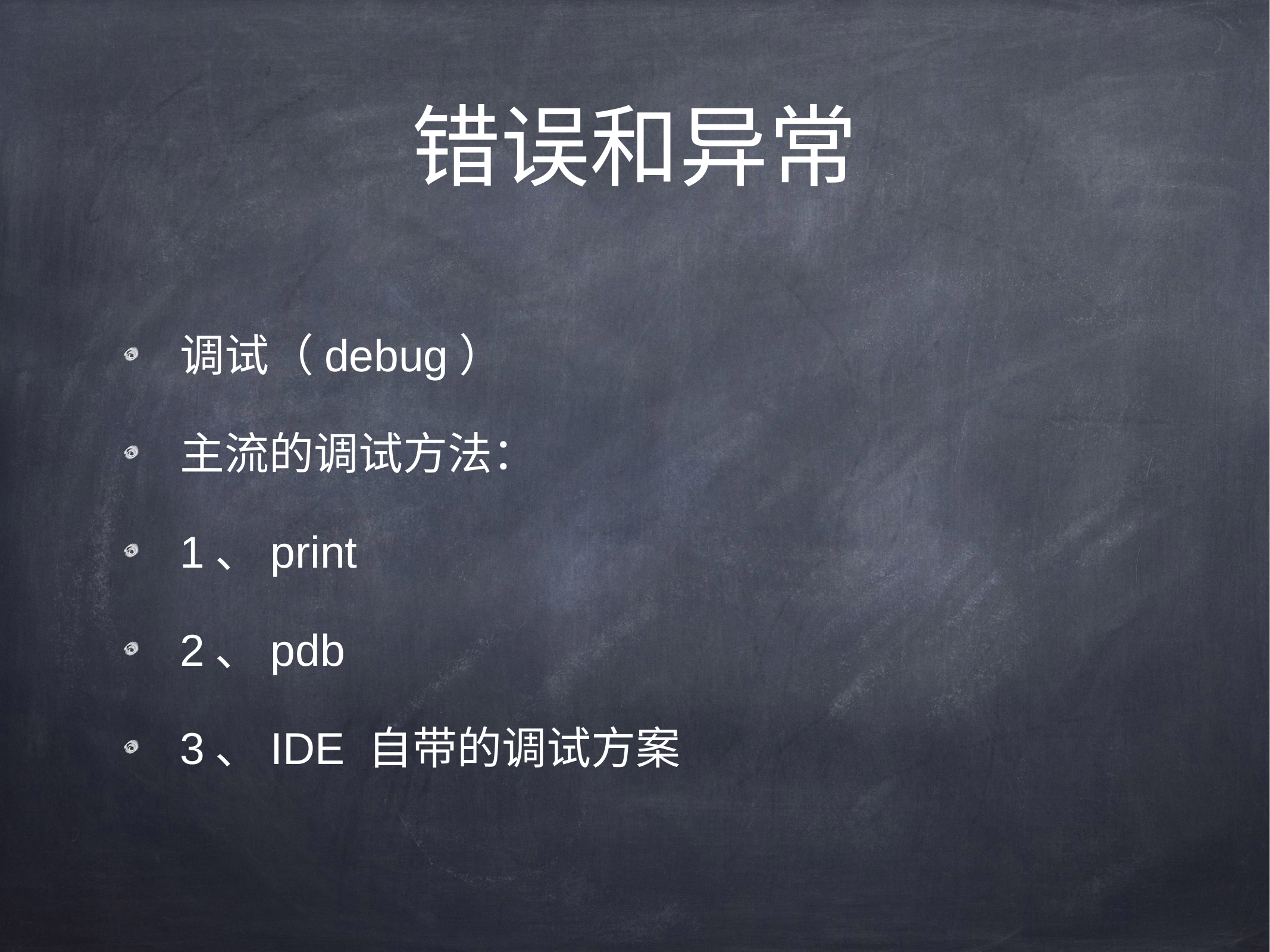

# 错误和异常
调试（debug）
主流的调试方法：
1、print
2、pdb
3、IDE 自带的调试方案